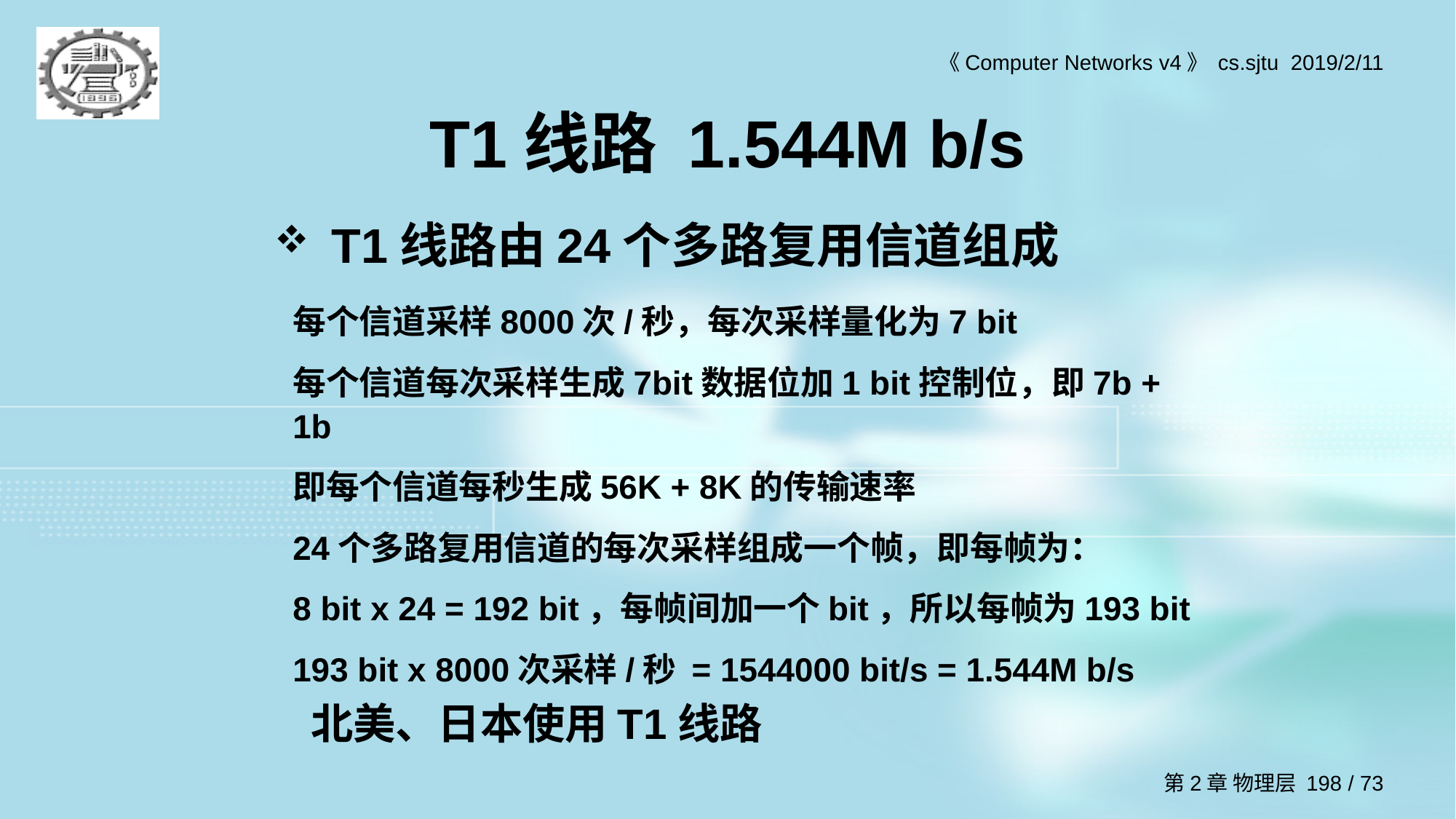

# T1线路 1.544M b/s
T1线路由24个多路复用信道组成
每个信道采样8000次/秒，每次采样量化为7 bit
每个信道每次采样生成7bit数据位加1 bit控制位，即7b + 1b
即每个信道每秒生成56K + 8K的传输速率
24个多路复用信道的每次采样组成一个帧，即每帧为：
8 bit x 24 = 192 bit，每帧间加一个bit，所以每帧为193 bit
193 bit x 8000次采样/秒 = 1544000 bit/s = 1.544M b/s
北美、日本使用T1线路